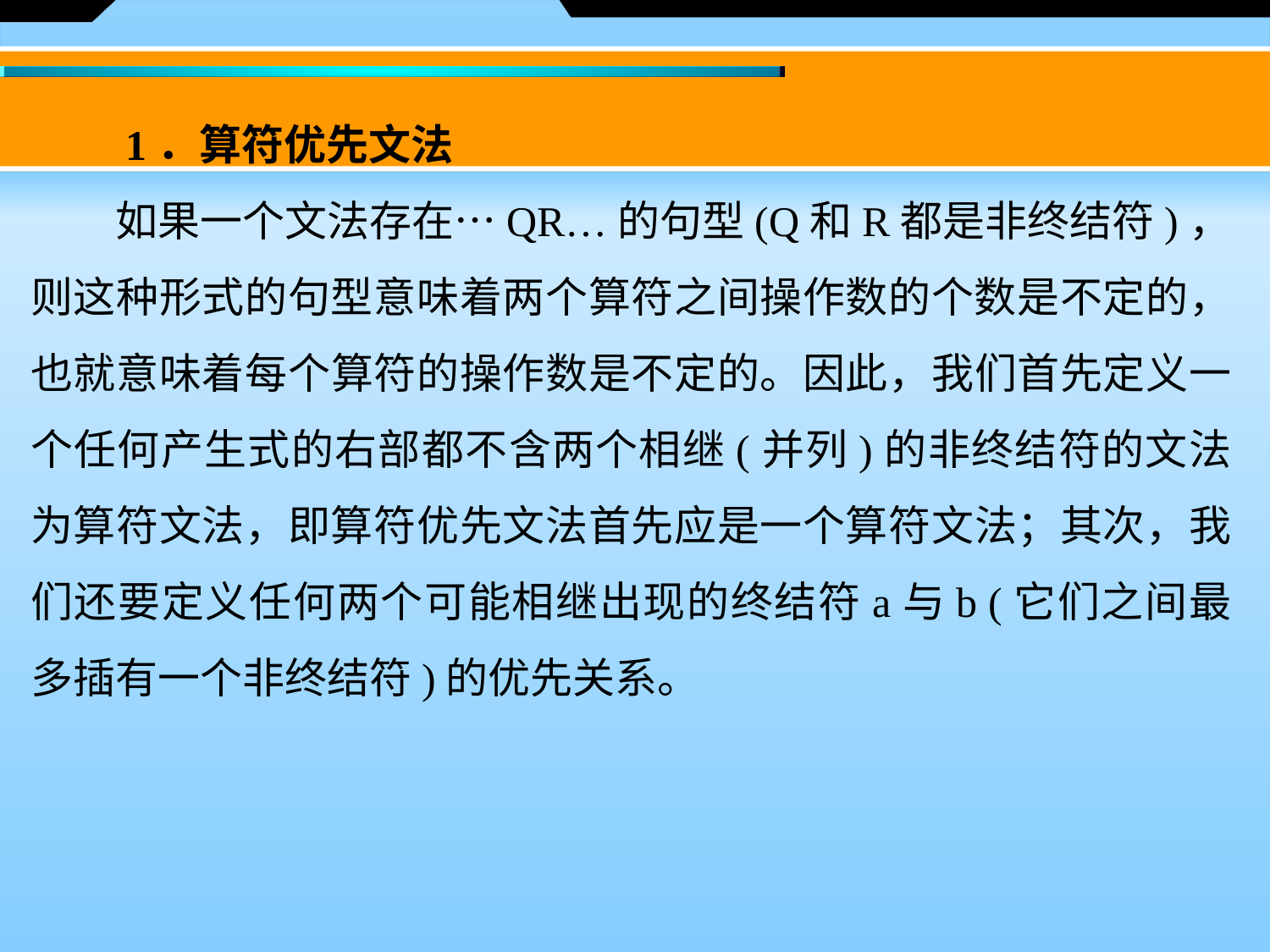

1．算符优先文法
　　如果一个文法存在…QR…的句型(Q和R都是非终结符)，则这种形式的句型意味着两个算符之间操作数的个数是不定的，也就意味着每个算符的操作数是不定的。因此，我们首先定义一个任何产生式的右部都不含两个相继(并列)的非终结符的文法为算符文法，即算符优先文法首先应是一个算符文法；其次，我们还要定义任何两个可能相继出现的终结符a与b (它们之间最多插有一个非终结符)的优先关系。